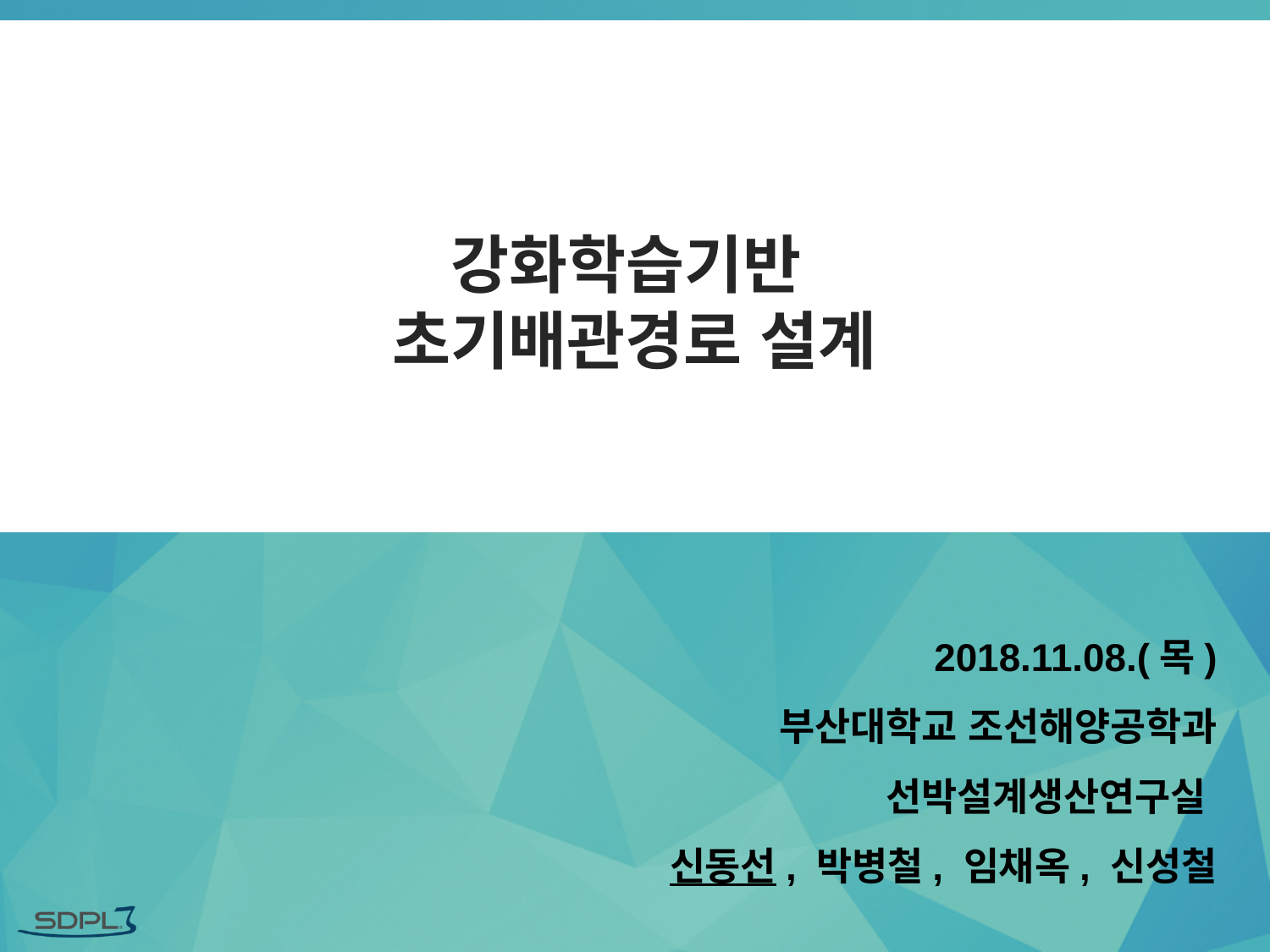

# 강화학습기반 초기배관경로 설계

2018.11.08.(목)
부산대학교 조선해양공학과
선박설계생산연구실
신동선, 박병철, 임채옥, 신성철